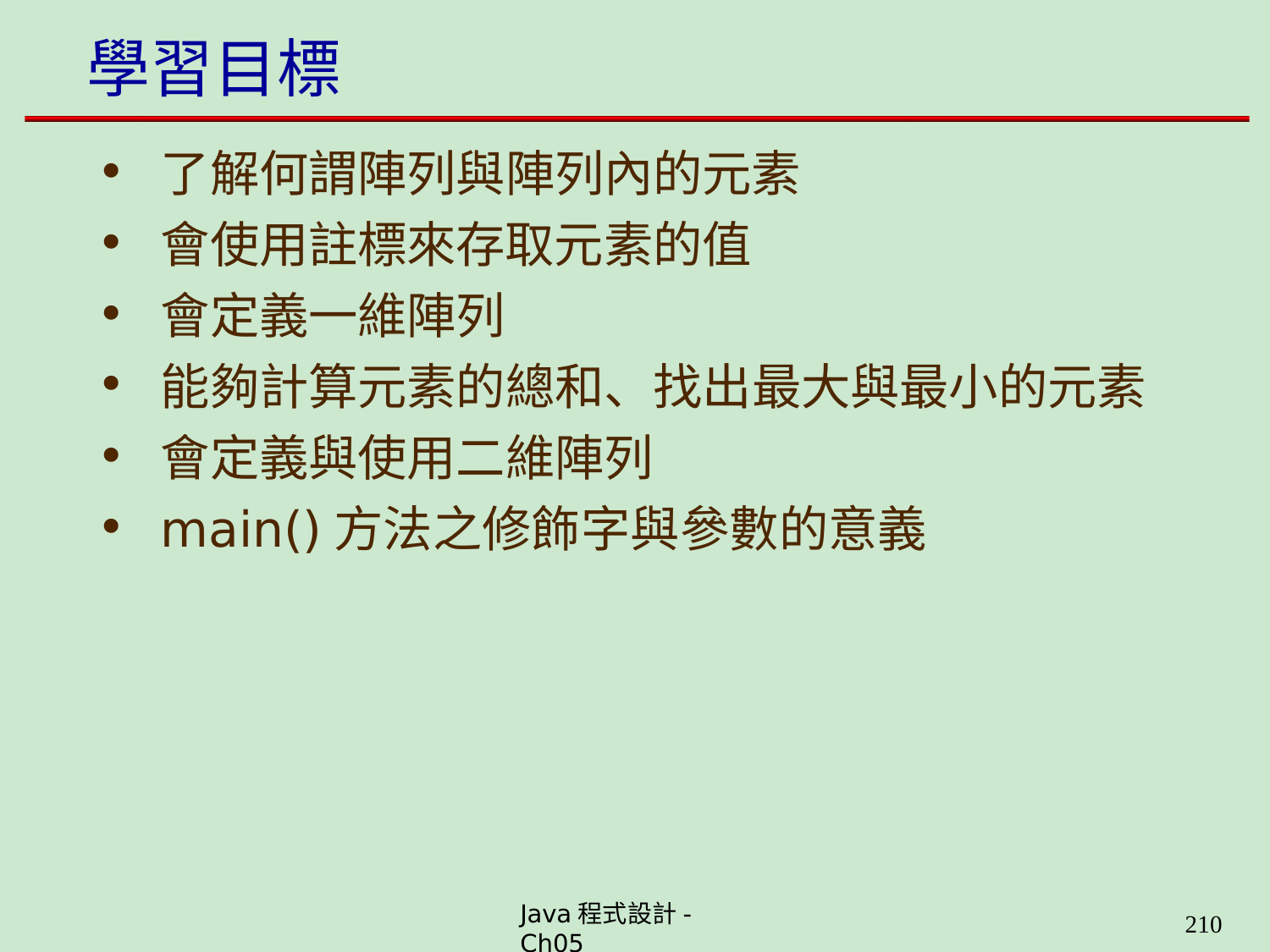

# 學習目標
了解何謂陣列與陣列內的元素
會使用註標來存取元素的值
會定義一維陣列
能夠計算元素的總和、找出最大與最小的元素
會定義與使用二維陣列
main()方法之修飾字與參數的意義
Java程式設計-Ch05
210